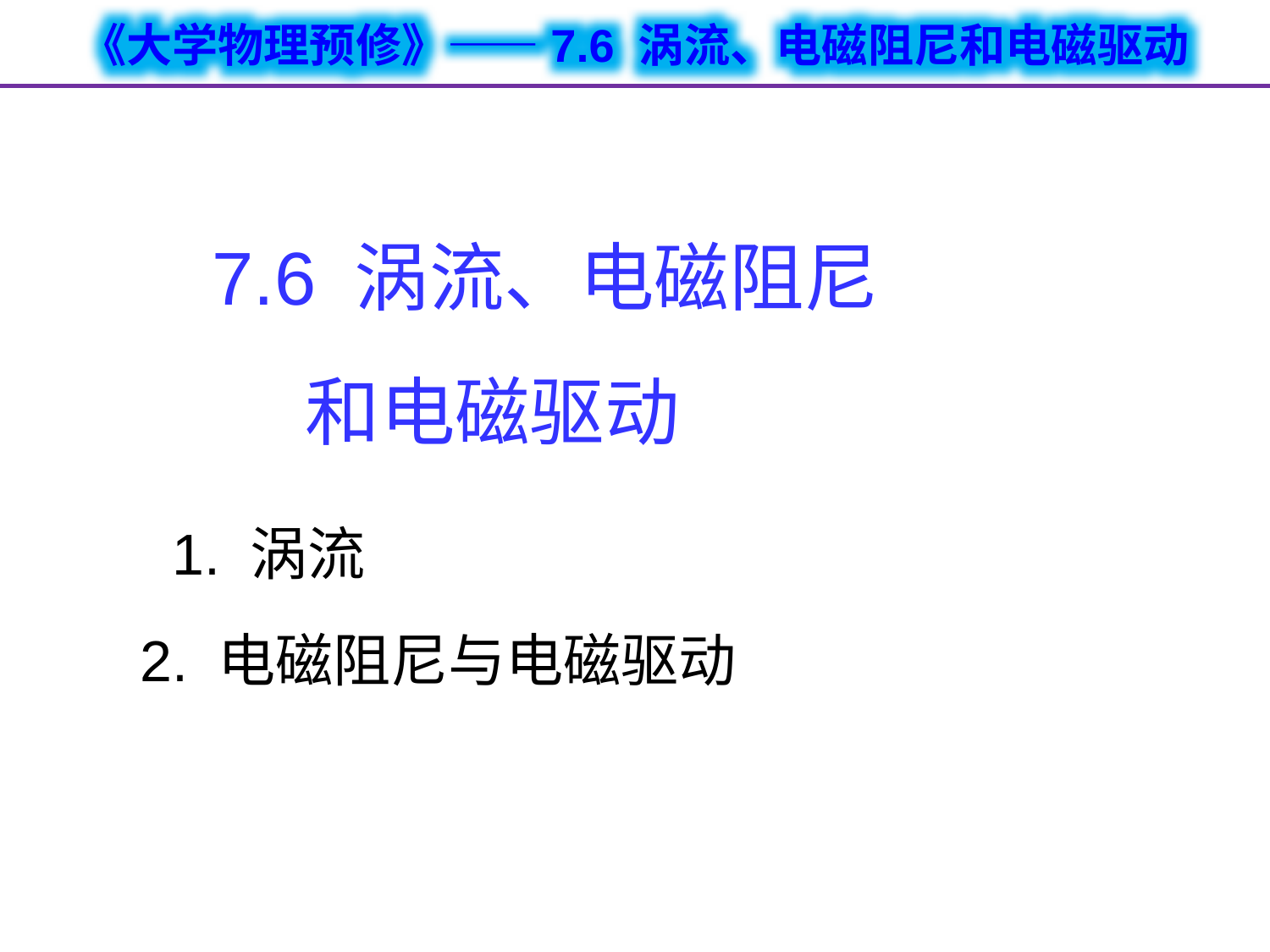

# 7.6 涡流、电磁阻尼 和电磁驱动 1. 涡流 2. 电磁阻尼与电磁驱动